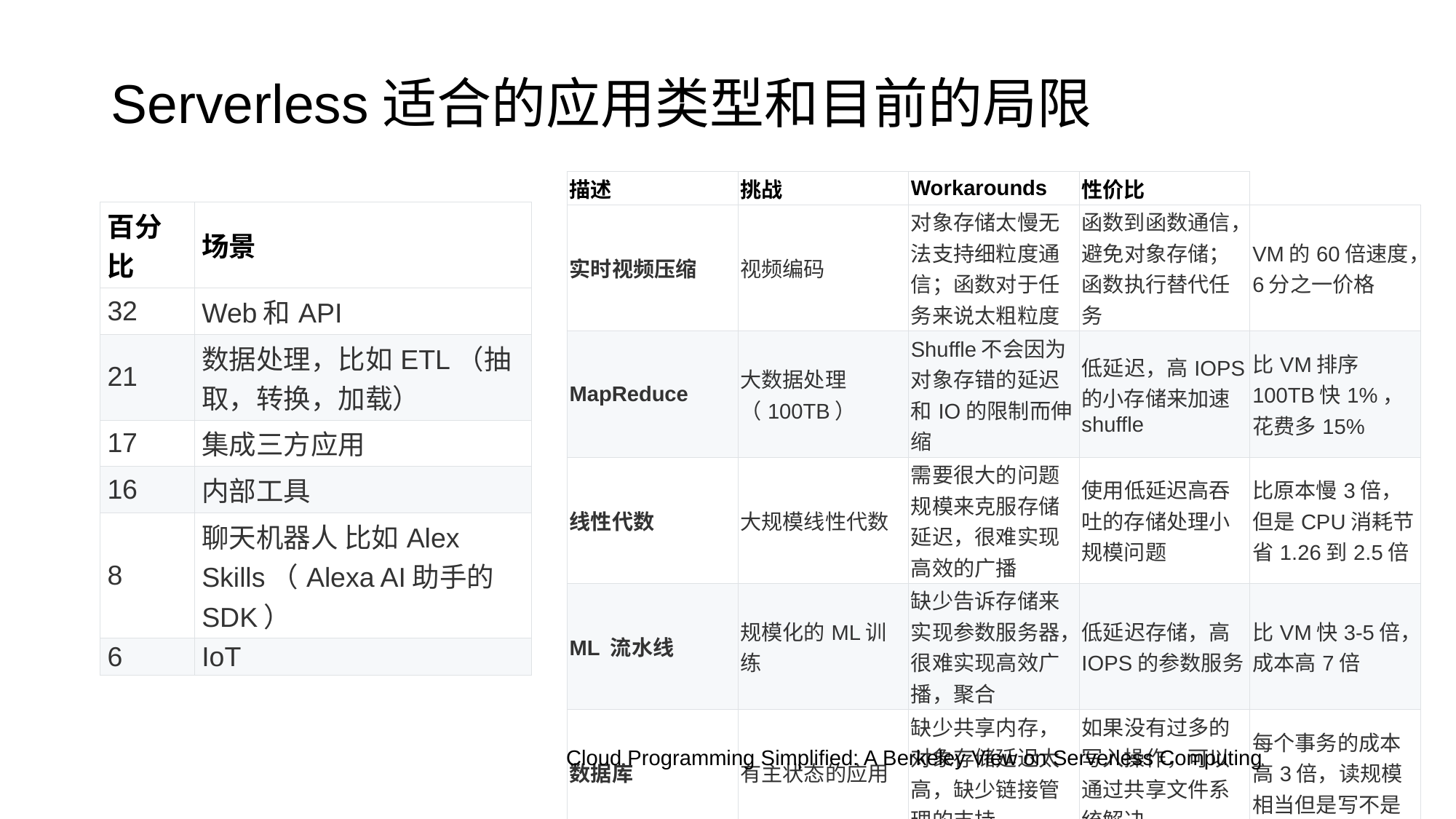

# Serverless适合的应用类型和目前的局限
| 描述 | 挑战 | Workarounds | 性价比 |  |
| --- | --- | --- | --- | --- |
| 实时视频压缩 | 视频编码 | 对象存储太慢无法支持细粒度通信；函数对于任务来说太粗粒度 | 函数到函数通信，避免对象存储；函数执行替代任务 | VM的60倍速度，6分之一价格 |
| MapReduce | 大数据处理（100TB） | Shuffle不会因为对象存错的延迟和IO的限制而伸缩 | 低延迟，高IOPS的小存储来加速shuffle | 比VM排序100TB快1%，花费多15% |
| 线性代数 | 大规模线性代数 | 需要很大的问题规模来克服存储延迟，很难实现高效的广播 | 使用低延迟高吞吐的存储处理小规模问题 | 比原本慢3倍，但是CPU消耗节省1.26到2.5倍 |
| ML 流水线 | 规模化的ML训练 | 缺少告诉存储来实现参数服务器，很难实现高效广播，聚合 | 低延迟存储，高IOPS的参数服务 | 比VM快3-5倍，成本高7倍 |
| 数据库 | 有主状态的应用 | 缺少共享内存，对象存储延迟太高，缺少链接管理的支持 | 如果没有过多的写入操作，可以通过共享文件系统解决 | 每个事务的成本高3倍，读规模相当但是写不是 |
| 百分比 | 场景 |
| --- | --- |
| 32 | Web和API |
| 21 | 数据处理，比如ETL（抽取，转换，加载） |
| 17 | 集成三方应用 |
| 16 | 内部工具 |
| 8 | 聊天机器人 比如Alex Skills（Alexa AI助手的SDK） |
| 6 | IoT |
Cloud Programming Simplified: A Berkeley View on Serverless Computing